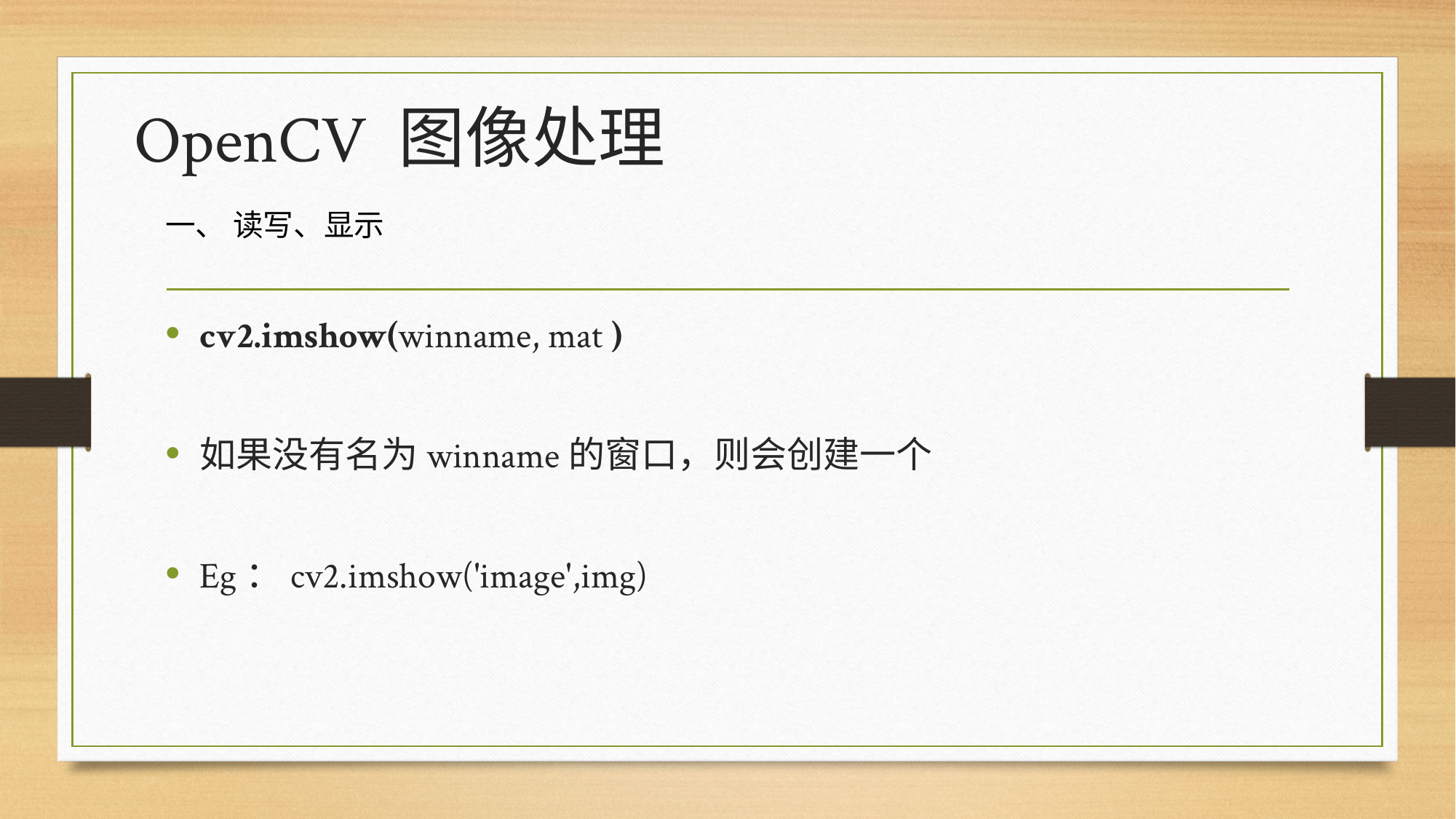

# OpenCV 图像处理
一、 读写、显示
cv2.imshow(winname, mat )

如果没有名为winname的窗口，则会创建一个

Eg：cv2.imshow('image',img)